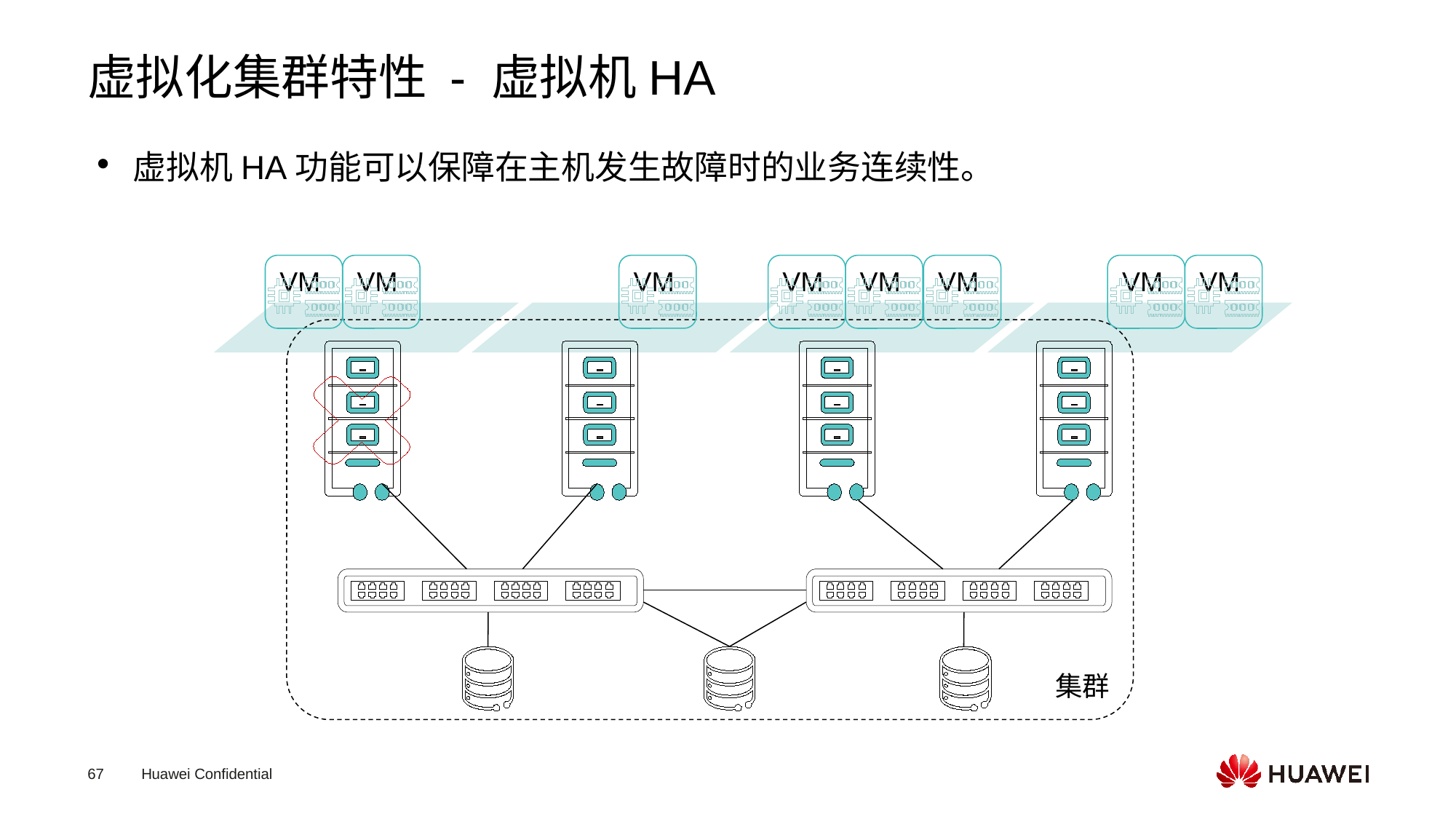

# 虚拟化集群特性 - 虚拟机HA
虚拟机HA功能可以保障在主机发生故障时的业务连续性。
VM

VM

VM

VM

VM

VM

VM

VM

集群